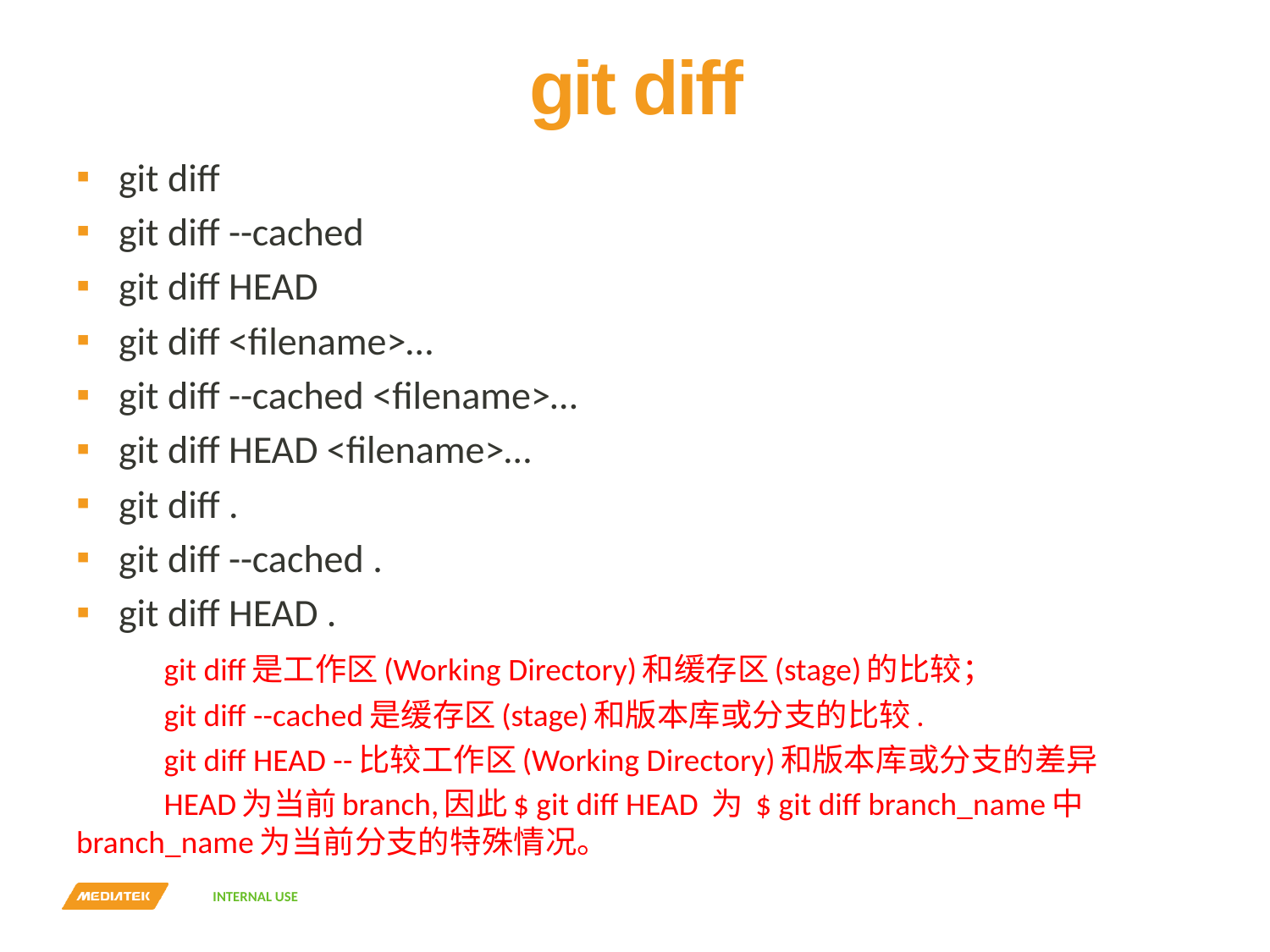

# git diff
git diff
git diff --cached
git diff HEAD
git diff <filename>…
git diff --cached <filename>…
git diff HEAD <filename>…
git diff .
git diff --cached .
git diff HEAD .
	git diff是工作区(Working Directory)和缓存区(stage)的比较；
	git diff --cached是缓存区(stage)和版本库或分支的比较.
	git diff HEAD --比较工作区(Working Directory)和版本库或分支的差异
	HEAD为当前branch,因此$ git diff HEAD 为 $ git diff branch_name中branch_name为当前分支的特殊情况。